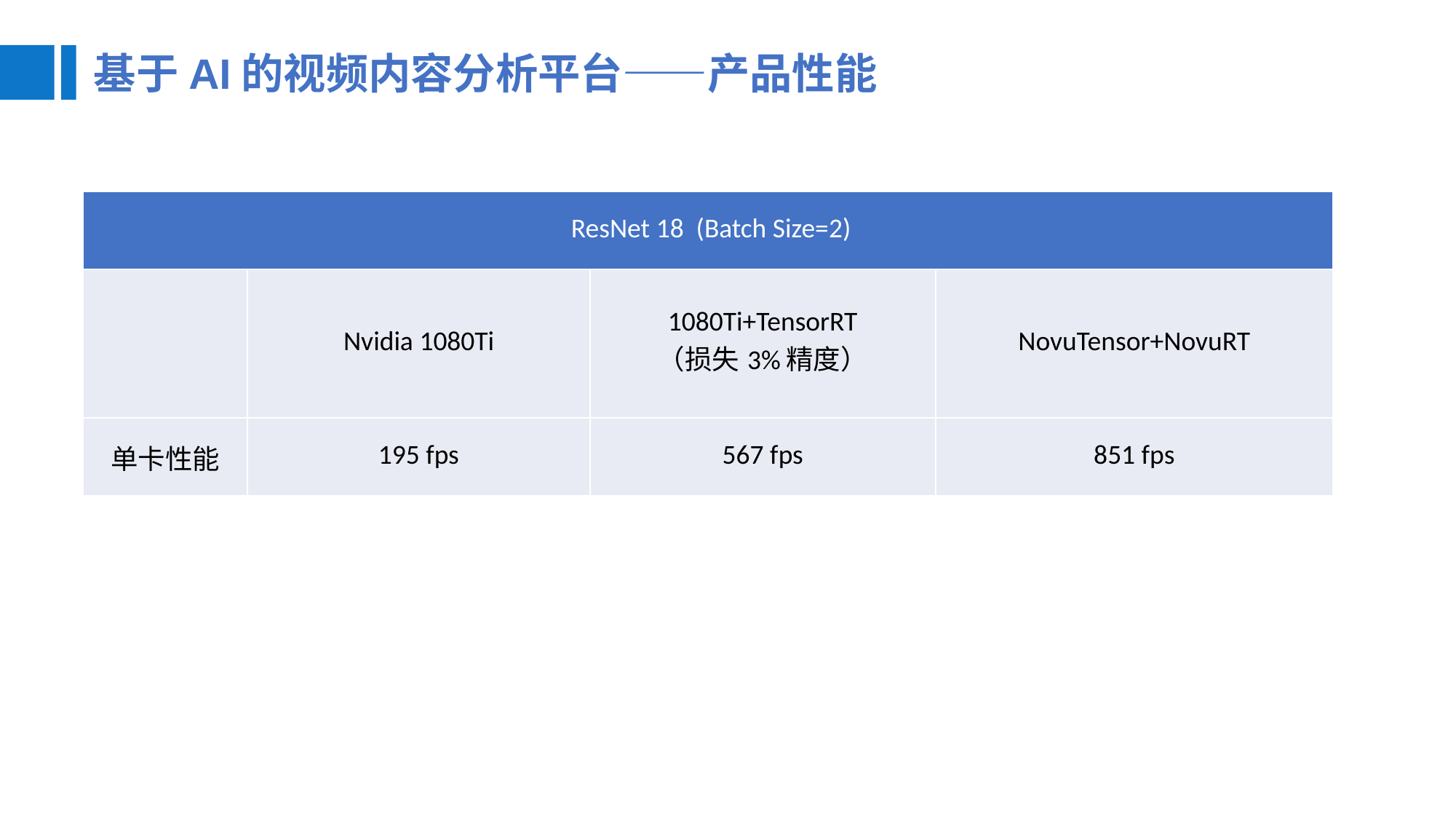

基于AI的视频内容分析平台——产品性能

| ResNet 18 (Batch Size=2) |  |  |  |
| --- | --- | --- | --- |
|  | Nvidia 1080Ti | 1080Ti+TensorRT （损失3%精度） | NovuTensor+NovuRT |
| 单卡性能 | 195 fps | 567 fps | 851 fps |